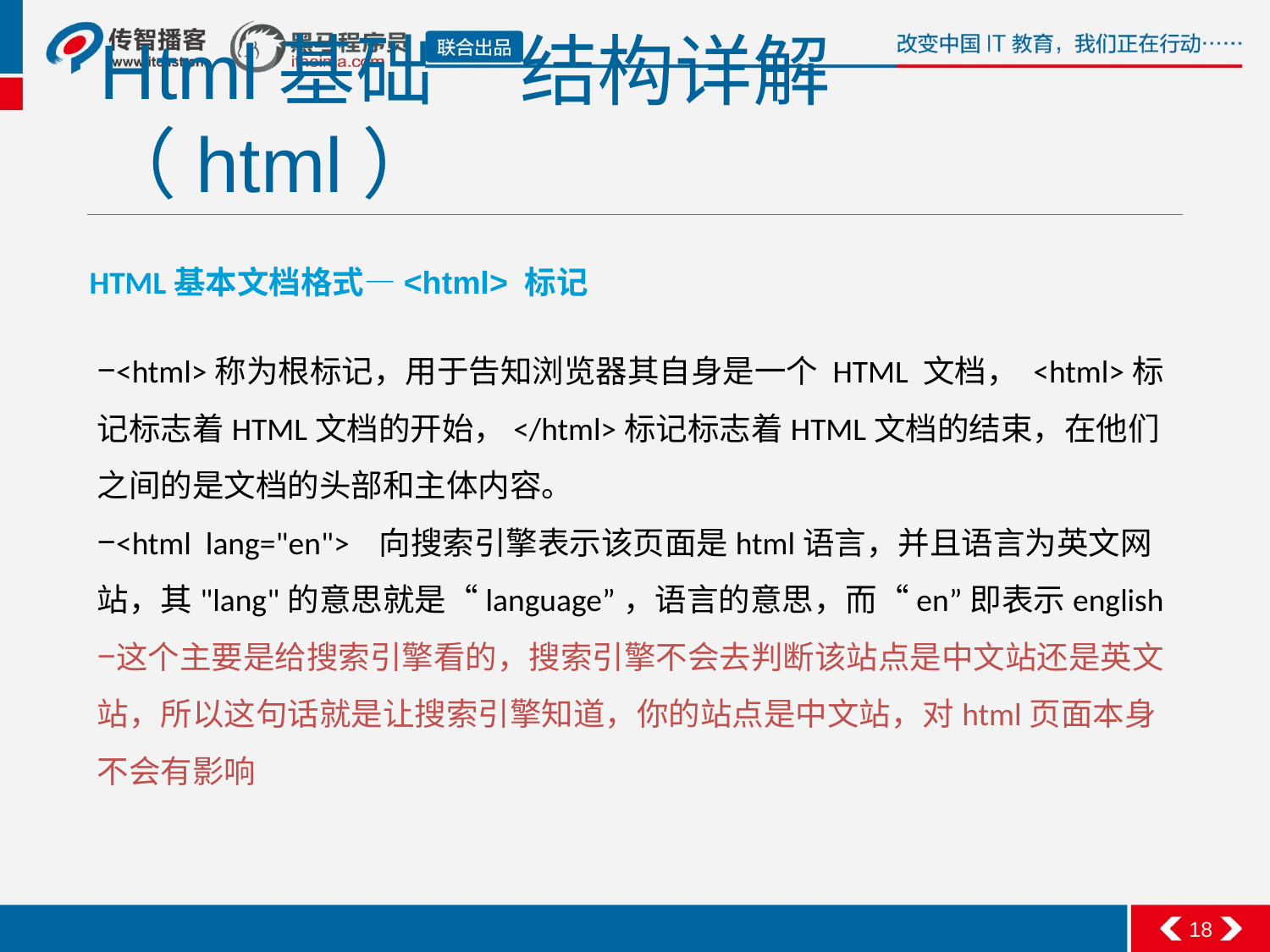

# Html基础     结构详解（html）
HTML基本文档格式—<html> 标记
<html>称为根标记，用于告知浏览器其自身是一个 HTML 文档， <html>标记标志着HTML文档的开始，</html>标记标志着HTML文档的结束，在他们之间的是文档的头部和主体内容。
<html  lang="en">   向搜索引擎表示该页面是html语言，并且语言为英文网站，其"lang"的意思就是“language”，语言的意思，而“en”即表示english
这个主要是给搜索引擎看的，搜索引擎不会去判断该站点是中文站还是英文站，所以这句话就是让搜索引擎知道，你的站点是中文站，对html页面本身不会有影响

18